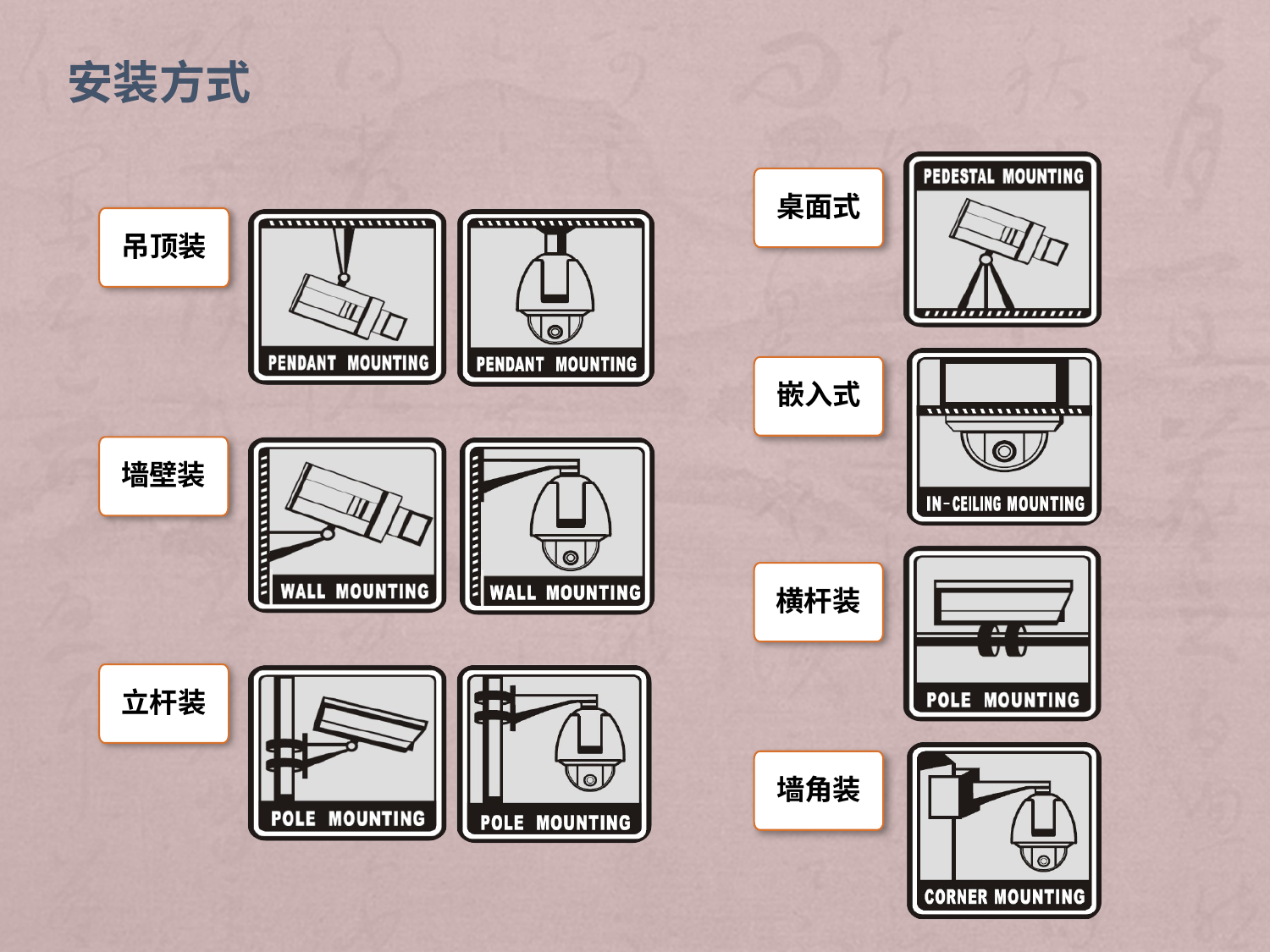

安装方式

桌面式
吊顶装

嵌入式

墙壁装

横杆装
立杆装

墙角装